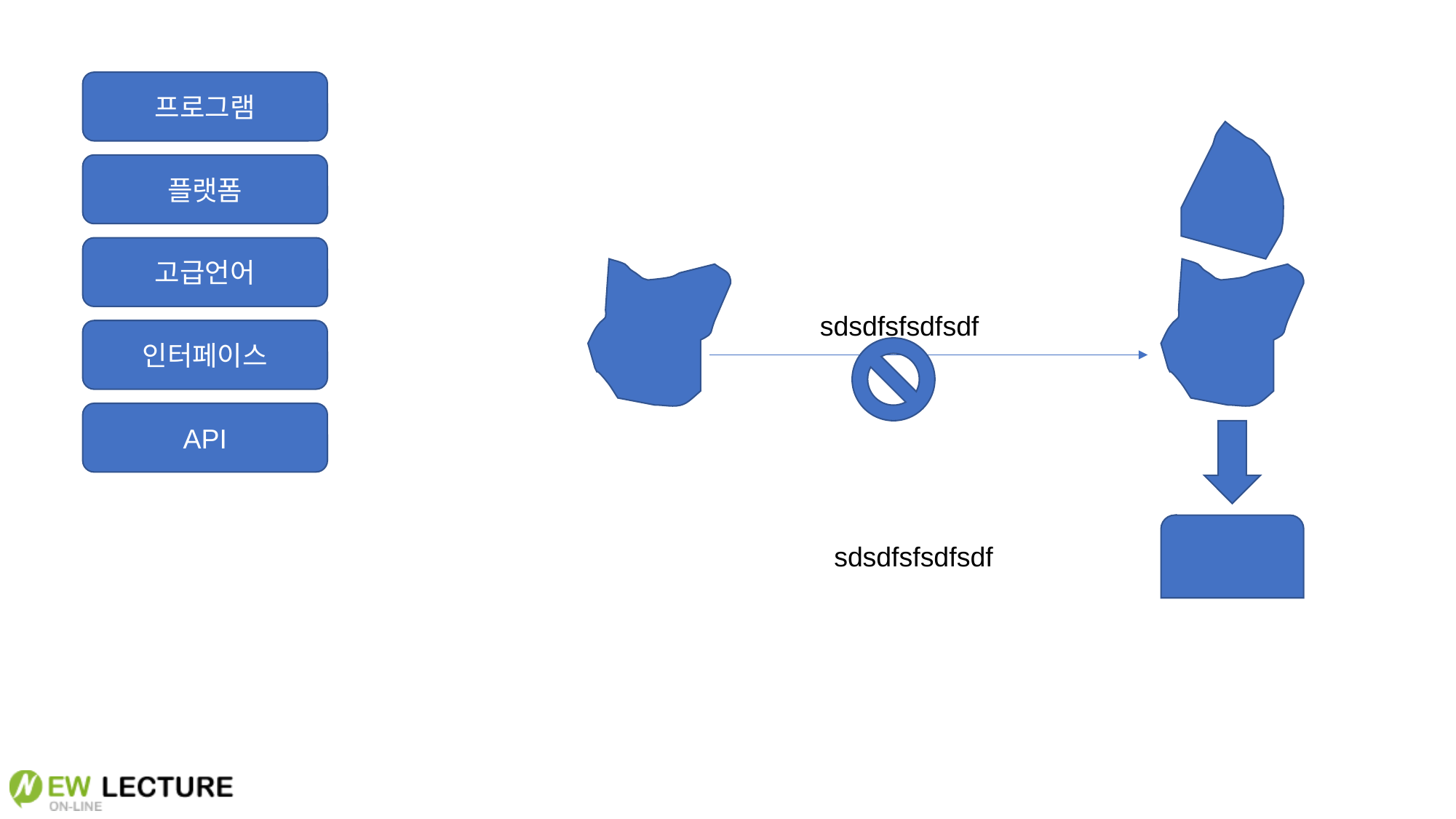

프로그램

플랫폼
고급언어

sdsdfsfsdfsdf
인터페이스

API

sdsdfsfsdfsdf